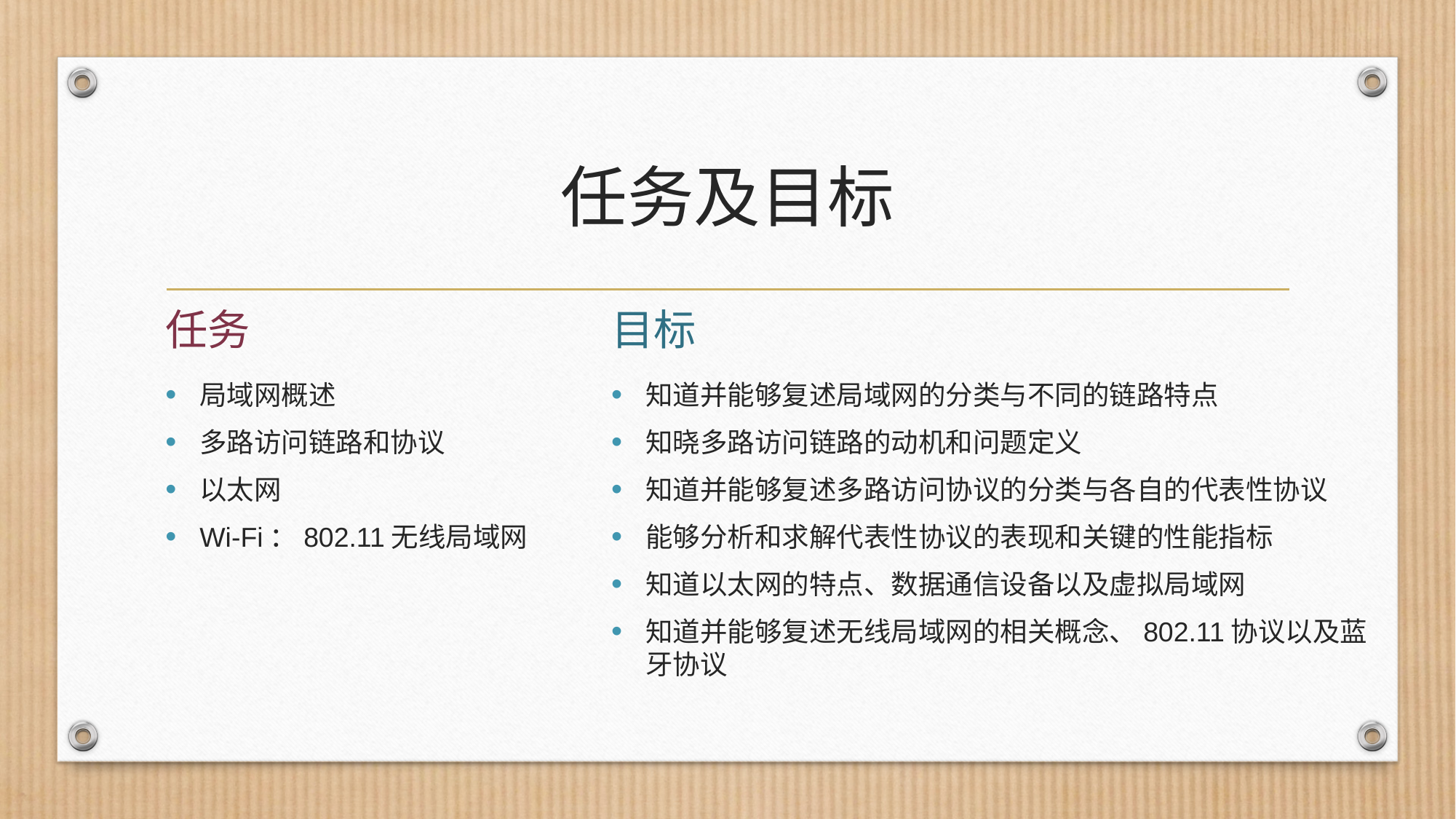

# 任务及目标
任务
目标
局域网概述
多路访问链路和协议
以太网
Wi-Fi：802.11无线局域网

知道并能够复述局域网的分类与不同的链路特点
知晓多路访问链路的动机和问题定义
知道并能够复述多路访问协议的分类与各自的代表性协议
能够分析和求解代表性协议的表现和关键的性能指标
知道以太网的特点、数据通信设备以及虚拟局域网
知道并能够复述无线局域网的相关概念、802.11协议以及蓝牙协议